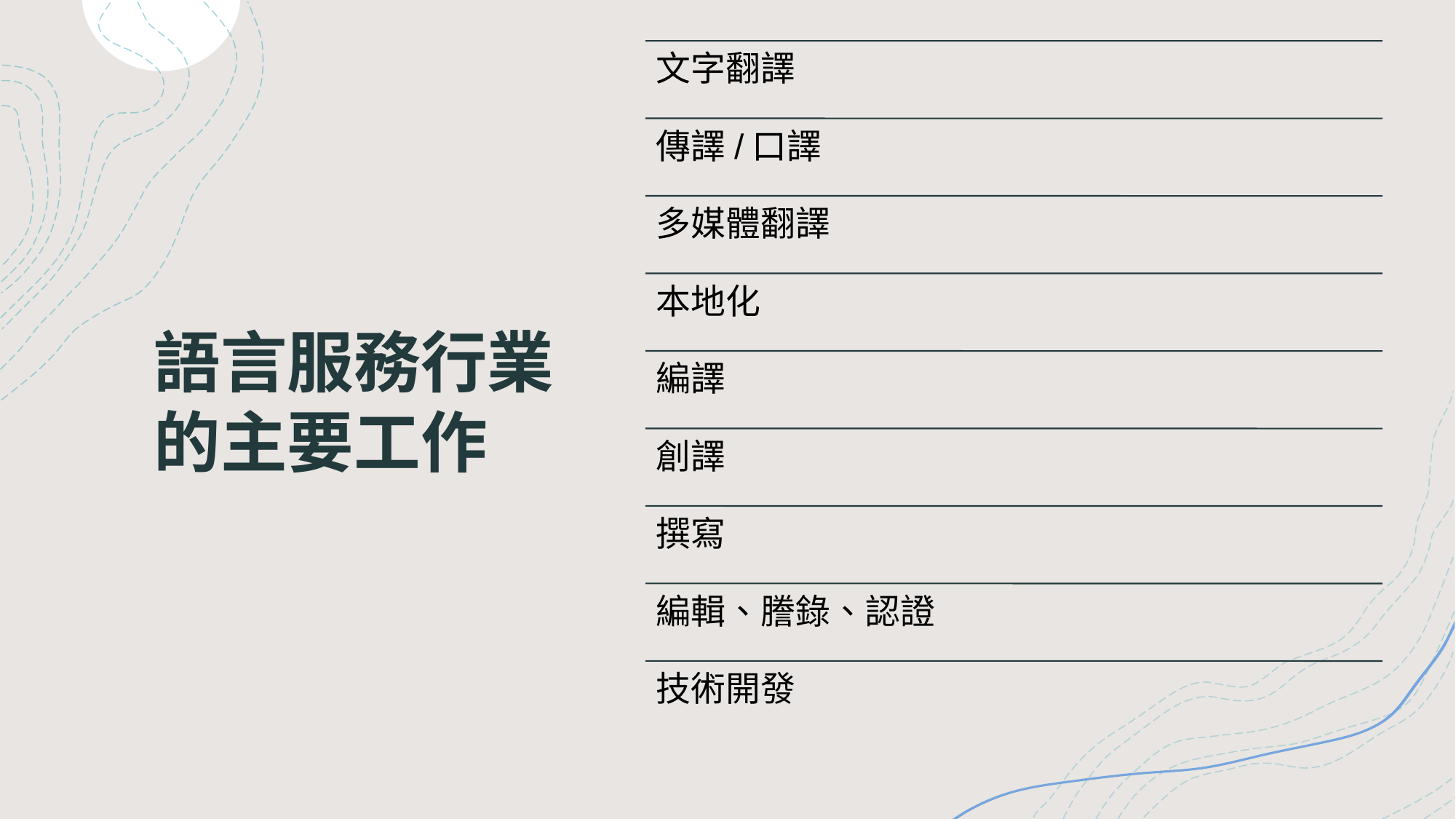

文字翻譯
傳譯/口譯
多媒體翻譯
本地化
編譯
創譯
撰寫
編輯、謄錄、認證
技術開發
# 語言服務行業的主要工作